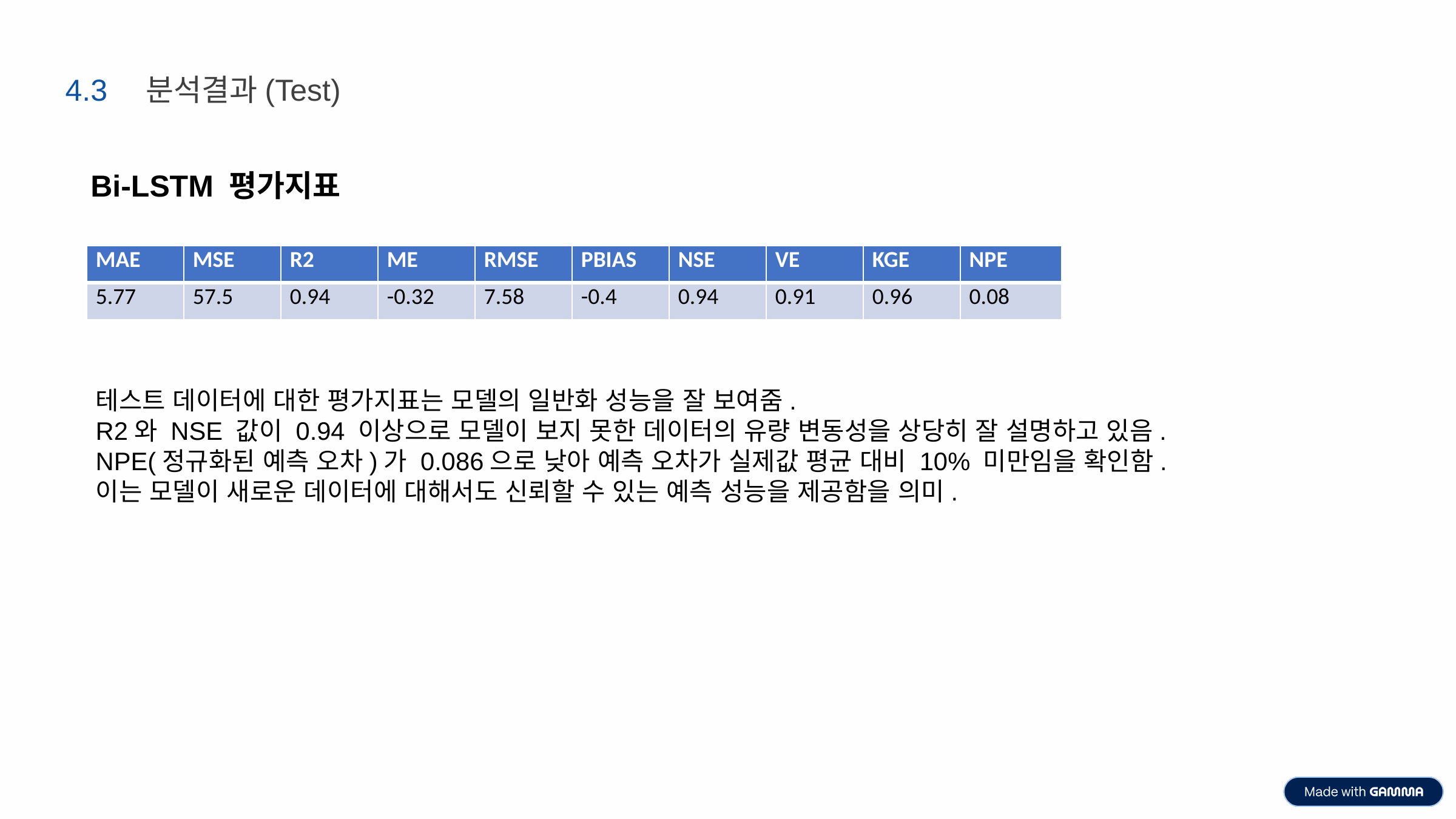

4.3
  분석결과(Test)
Bi-LSTM 평가지표
|  |  |  |  |  |  |  |  |  |  |
| --- | --- | --- | --- | --- | --- | --- | --- | --- | --- |
|  |  |  |  |  |  |  |  |  |  |
| MAE | MSE | R2 | ME | RMSE | PBIAS | NSE | VE | KGE | NPE |
| --- | --- | --- | --- | --- | --- | --- | --- | --- | --- |
| 5.77 | 57.5 | 0.94 | -0.32 | 7.58 | -0.4 | 0.94 | 0.91 | 0.96 | 0.08 |
테스트 데이터에 대한 평가지표는 모델의 일반화 성능을 잘 보여줌.
R2와 NSE 값이 0.94 이상으로 모델이 보지 못한 데이터의 유량 변동성을 상당히 잘 설명하고 있음.
NPE(정규화된 예측 오차)가 0.086으로 낮아 예측 오차가 실제값 평균 대비 10% 미만임을 확인함.
이는 모델이 새로운 데이터에 대해서도 신뢰할 수 있는 예측 성능을 제공함을 의미.